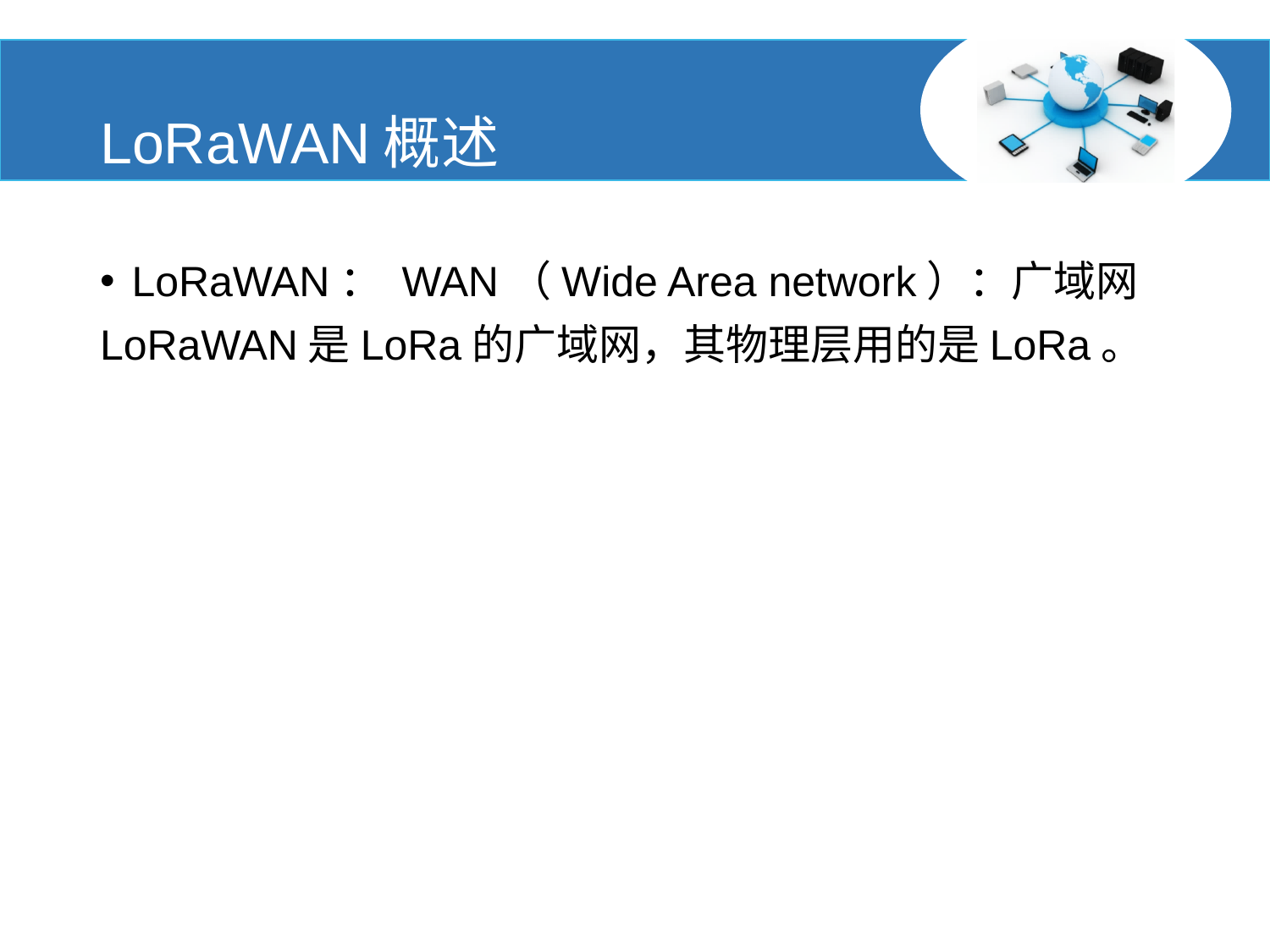

# LoRaWAN概述
LoRaWAN： WAN（Wide Area network）：广域网
LoRaWAN是LoRa的广域网，其物理层用的是LoRa。